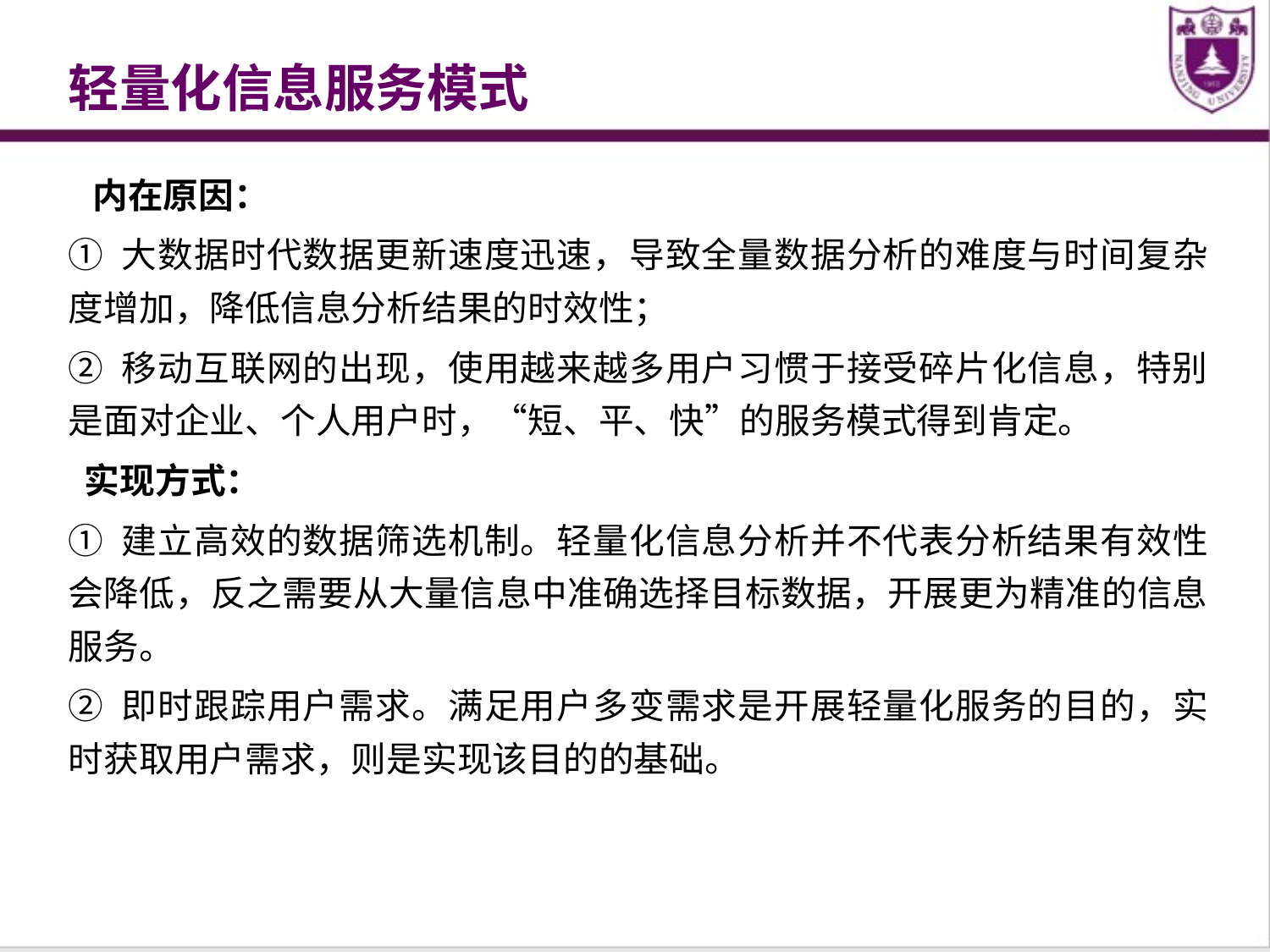

轻量化信息服务模式
  内在原因：
① 大数据时代数据更新速度迅速，导致全量数据分析的难度与时间复杂度增加，降低信息分析结果的时效性；
② 移动互联网的出现，使用越来越多用户习惯于接受碎片化信息，特别是面对企业、个人用户时，“短、平、快”的服务模式得到肯定。
 实现方式：
① 建立高效的数据筛选机制。轻量化信息分析并不代表分析结果有效性会降低，反之需要从大量信息中准确选择目标数据，开展更为精准的信息服务。
② 即时跟踪用户需求。满足用户多变需求是开展轻量化服务的目的，实时获取用户需求，则是实现该目的的基础。